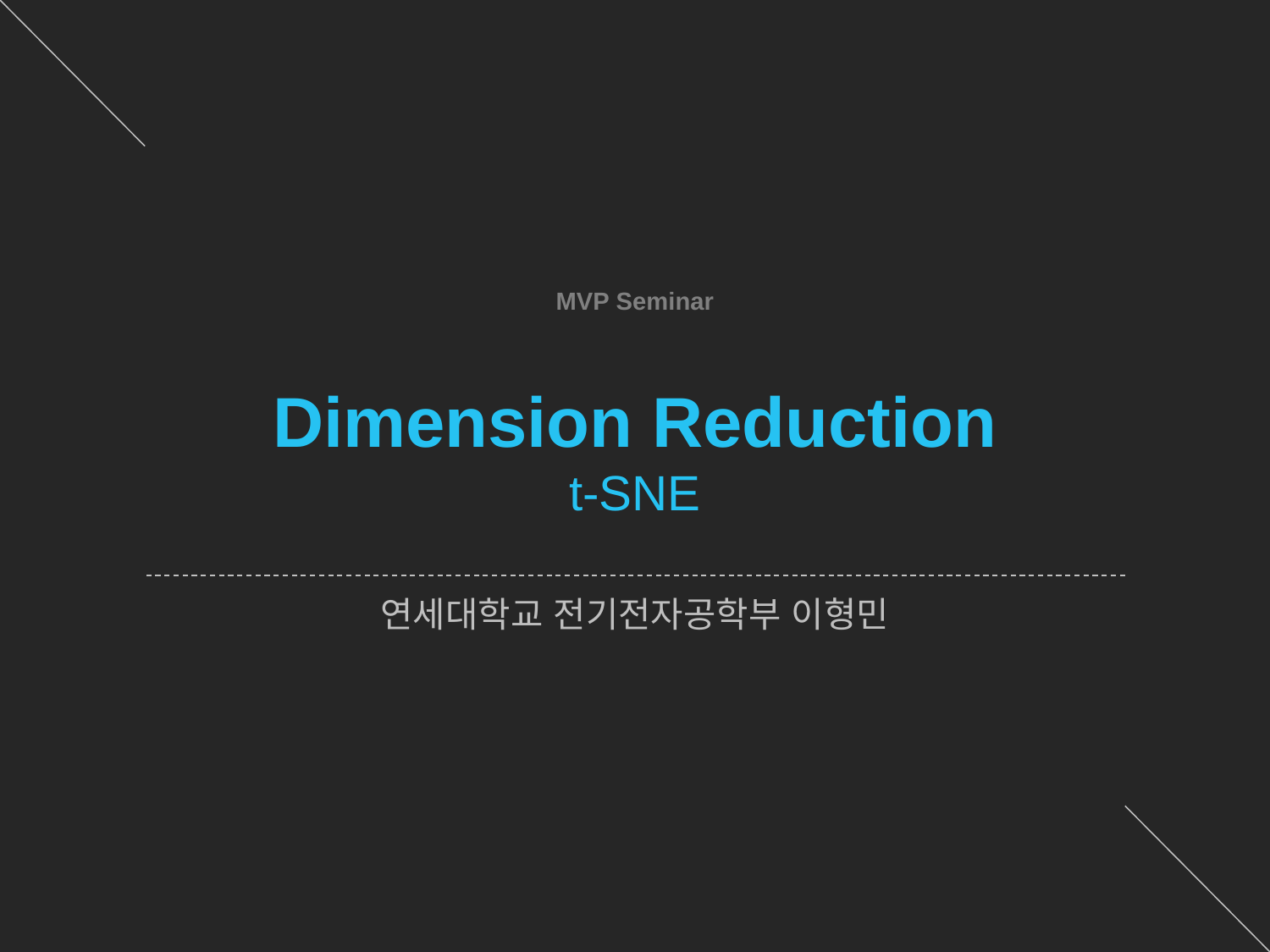

MVP Seminar
# Dimension Reduction t-SNE
연세대학교 전기전자공학부 이형민